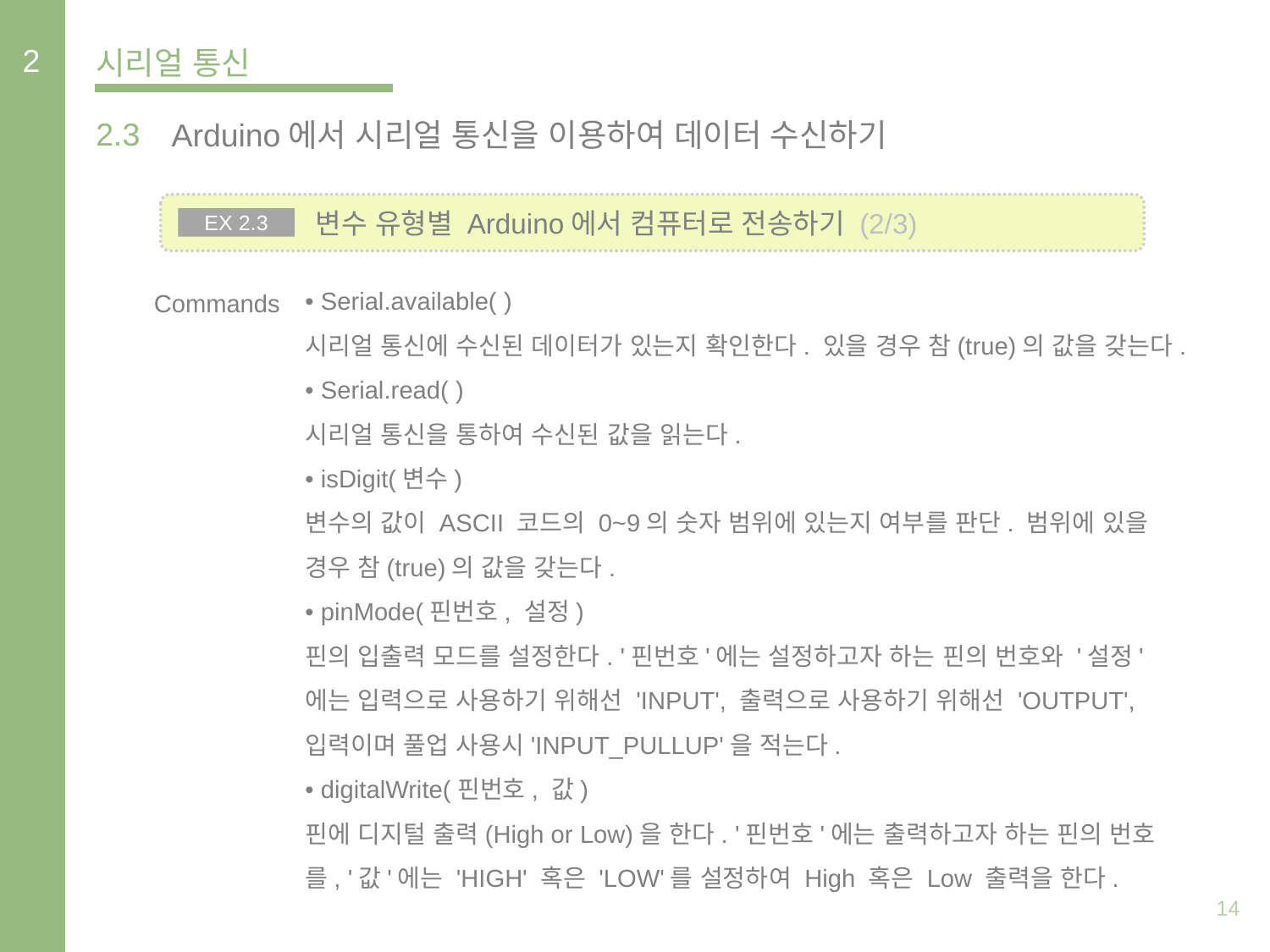

2
시리얼 통신
2.3
Arduino에서 시리얼 통신을 이용하여 데이터 수신하기
                 변수 유형별 Arduino에서 컴퓨터로 전송하기 (2/3)
EX 2.3
• Serial.available( )
시리얼 통신에 수신된 데이터가 있는지 확인한다. 있을 경우 참(true)의 값을 갖는다.
• Serial.read( )
시리얼 통신을 통하여 수신된 값을 읽는다.
• isDigit(변수)
변수의 값이 ASCII 코드의 0~9의 숫자 범위에 있는지 여부를 판단. 범위에 있을 경우 참(true)의 값을 갖는다.
• pinMode(핀번호, 설정)
핀의 입출력 모드를 설정한다. '핀번호'에는 설정하고자 하는 핀의 번호와 '설정'에는 입력으로 사용하기 위해선 'INPUT', 출력으로 사용하기 위해선 'OUTPUT', 입력이며 풀업 사용시'INPUT_PULLUP'을 적는다.
• digitalWrite(핀번호, 값)
핀에 디지털 출력(High or Low)을 한다. '핀번호'에는 출력하고자 하는 핀의 번호를, '값'에는 'HIGH' 혹은 'LOW'를 설정하여 High 혹은 Low 출력을 한다.
Commands
14